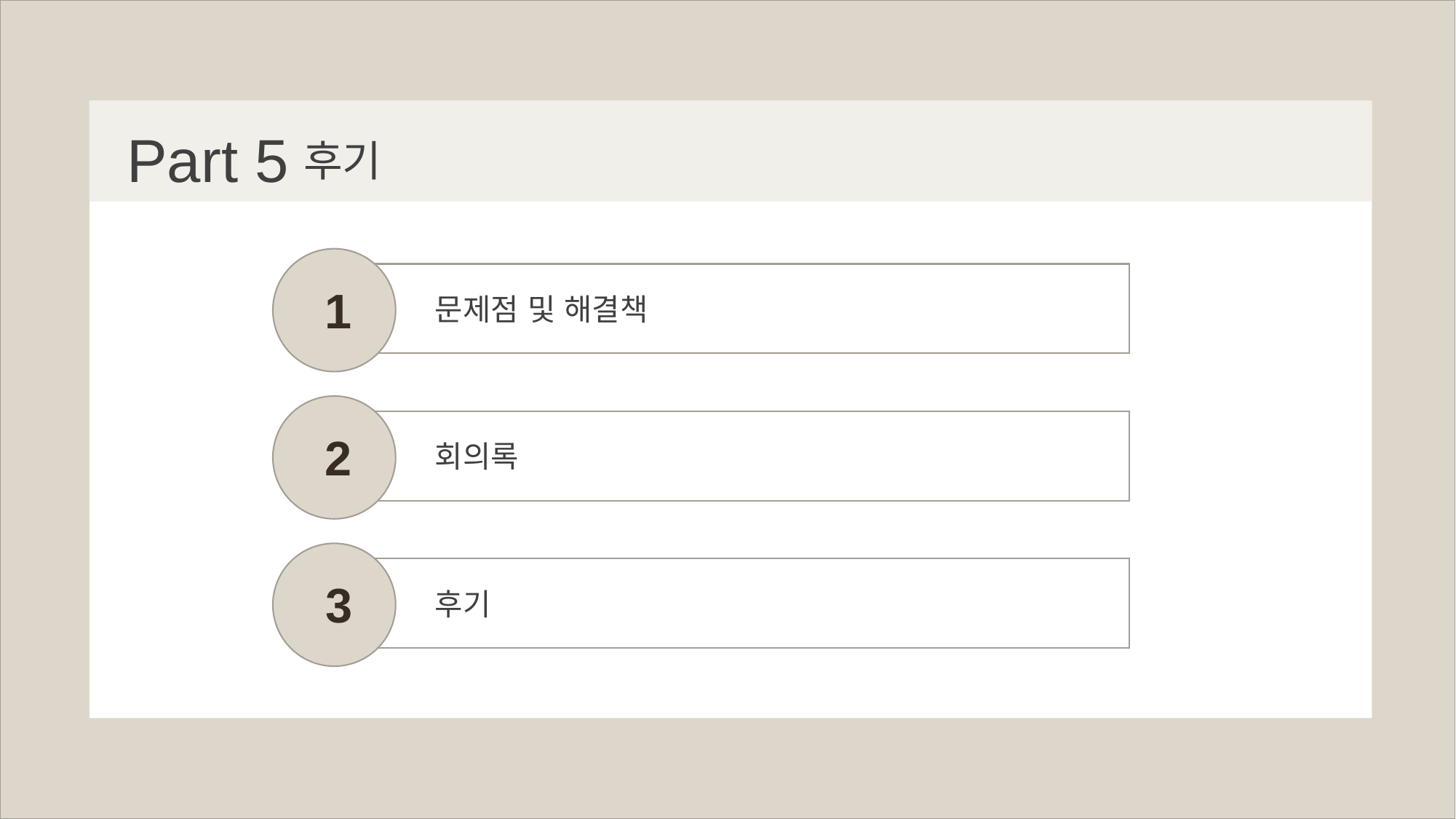

Part 5
후기

1
문제점 및 해결책

2
회의록

3
후기